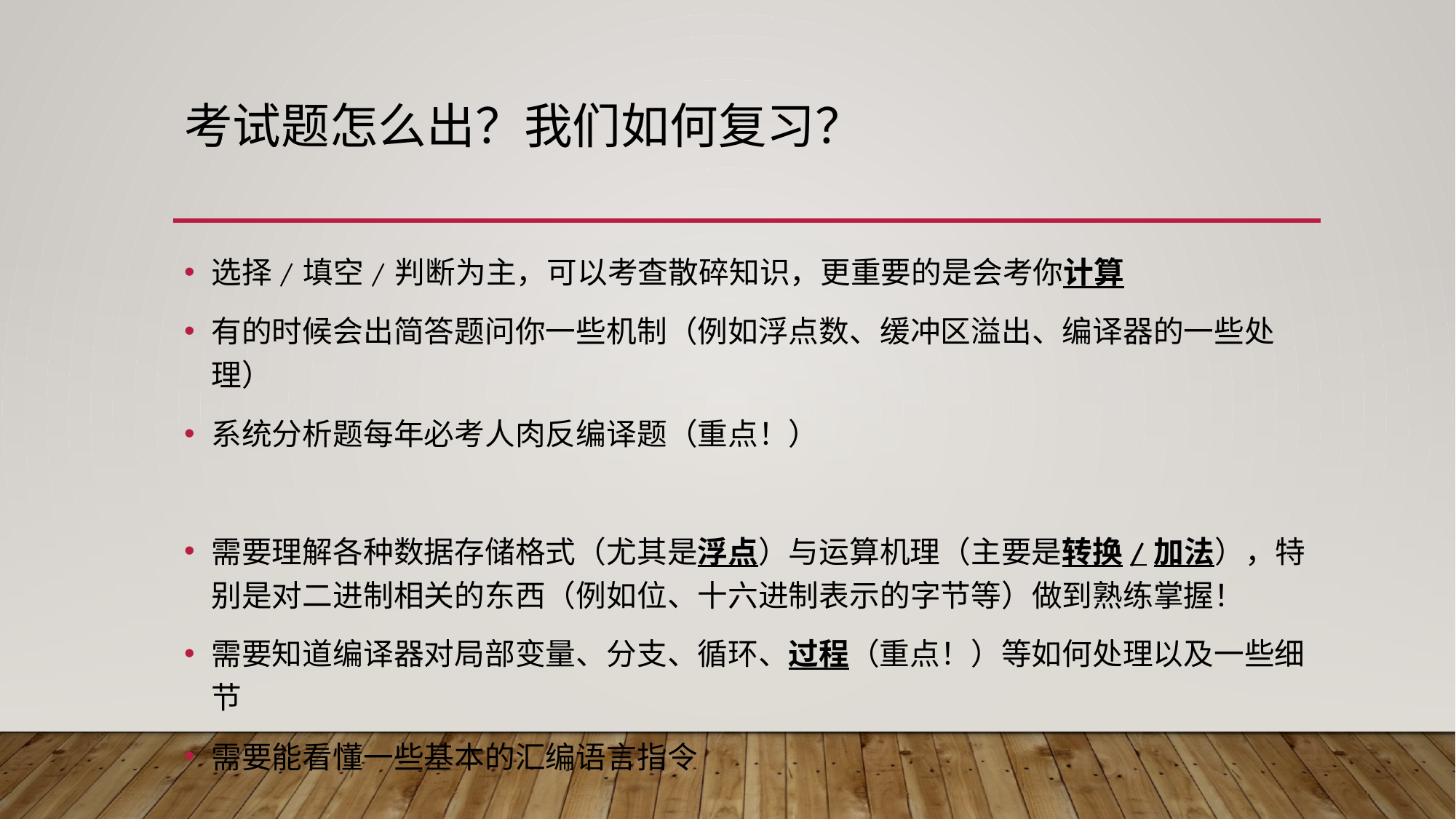

# 考试题怎么出？我们如何复习？
选择/填空/判断为主，可以考查散碎知识，更重要的是会考你计算
有的时候会出简答题问你一些机制（例如浮点数、缓冲区溢出、编译器的一些处理）
系统分析题每年必考人肉反编译题（重点！）

需要理解各种数据存储格式（尤其是浮点）与运算机理（主要是转换/加法），特别是对二进制相关的东西（例如位、十六进制表示的字节等）做到熟练掌握！
需要知道编译器对局部变量、分支、循环、过程（重点！）等如何处理以及一些细节
需要能看懂一些基本的汇编语言指令